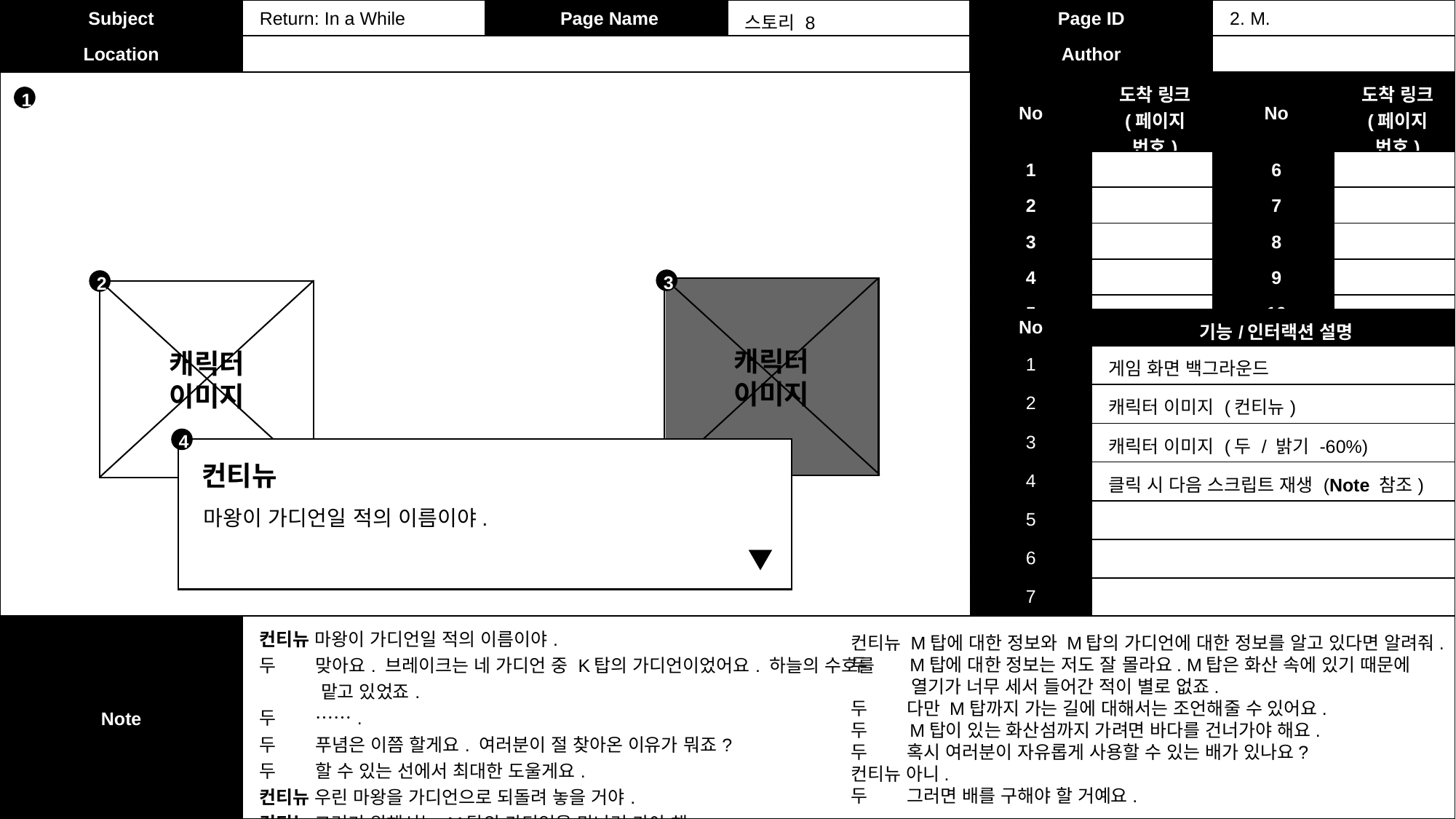

| Subject | Return: In a While | Page Name | 스토리 8 | Page ID | 2. M. |
| --- | --- | --- | --- | --- | --- |
| Location |  |  |  | Author |  |
| No | 도착 링크 (페이지 번호) | No | 도착 링크 (페이지 번호) |
| --- | --- | --- | --- |
| 1 |  | 6 |  |
| 2 |  | 7 |  |
| 3 |  | 8 |  |
| 4 |  | 9 |  |
| 5 |  | 10 |  |
1
3
2

캐릭터
이미지

캐릭터
이미지
| No | 기능/인터랙션 설명 |
| --- | --- |
| 1 | 게임 화면 백그라운드 |
| 2 | 캐릭터 이미지 (컨티뉴) |
| 3 | 캐릭터 이미지 (두 / 밝기 -60%) |
| 4 | 클릭 시 다음 스크립트 재생 (Note 참조) |
| 5 |  |
| 6 |  |
| 7 |  |
4

컨티뉴
마왕이 가디언일 적의 이름이야.

| Note | 컨티뉴 마왕이 가디언일 적의 이름이야. 두 맞아요. 브레이크는 네 가디언 중 K탑의 가디언이었어요. 하늘의 수호를 맡고 있었죠. 두 ……. 두 푸념은 이쯤 할게요. 여러분이 절 찾아온 이유가 뭐죠? 두 할 수 있는 선에서 최대한 도울게요. 컨티뉴 우린 마왕을 가디언으로 되돌려 놓을 거야. 컨티뉴 그러기 위해서는 M탑의 가디언을 만나러 가야 해. |
| --- | --- |
컨티뉴 M탑에 대한 정보와 M탑의 가디언에 대한 정보를 알고 있다면 알려줘.
두        M탑에 대한 정보는 저도 잘 몰라요. M탑은 화산 속에 있기 때문에
           열기가 너무 세서 들어간 적이 별로 없죠.
두        다만 M탑까지 가는 길에 대해서는 조언해줄 수 있어요.
두        M탑이 있는 화산섬까지 가려면 바다를 건너가야 해요.
두        혹시 여러분이 자유롭게 사용할 수 있는 배가 있나요?
컨티뉴 아니.
두        그러면 배를 구해야 할 거예요.